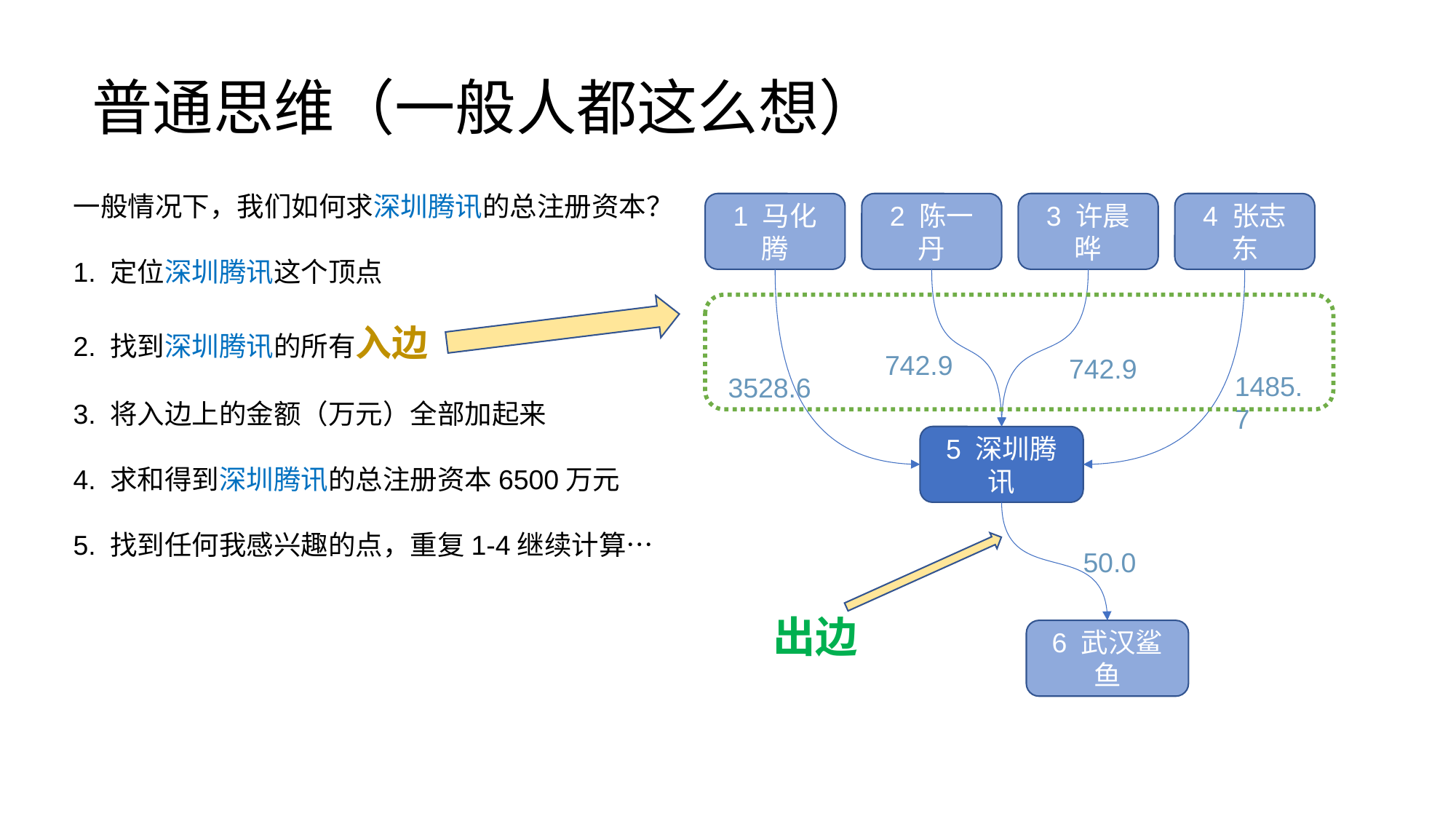

普通思维（一般人都这么想）
一般情况下，我们如何求深圳腾讯的总注册资本？

1. 定位深圳腾讯这个顶点

2. 找到深圳腾讯的所有入边

3. 将入边上的金额（万元）全部加起来

4. 求和得到深圳腾讯的总注册资本6500万元

5. 找到任何我感兴趣的点，重复1-4继续计算…

2 陈一丹
3 许晨晔
4 张志东
1 马化腾

742.9
742.9
1485.7
3528.6
5 深圳腾讯
50.0

出边
6 武汉鲨鱼